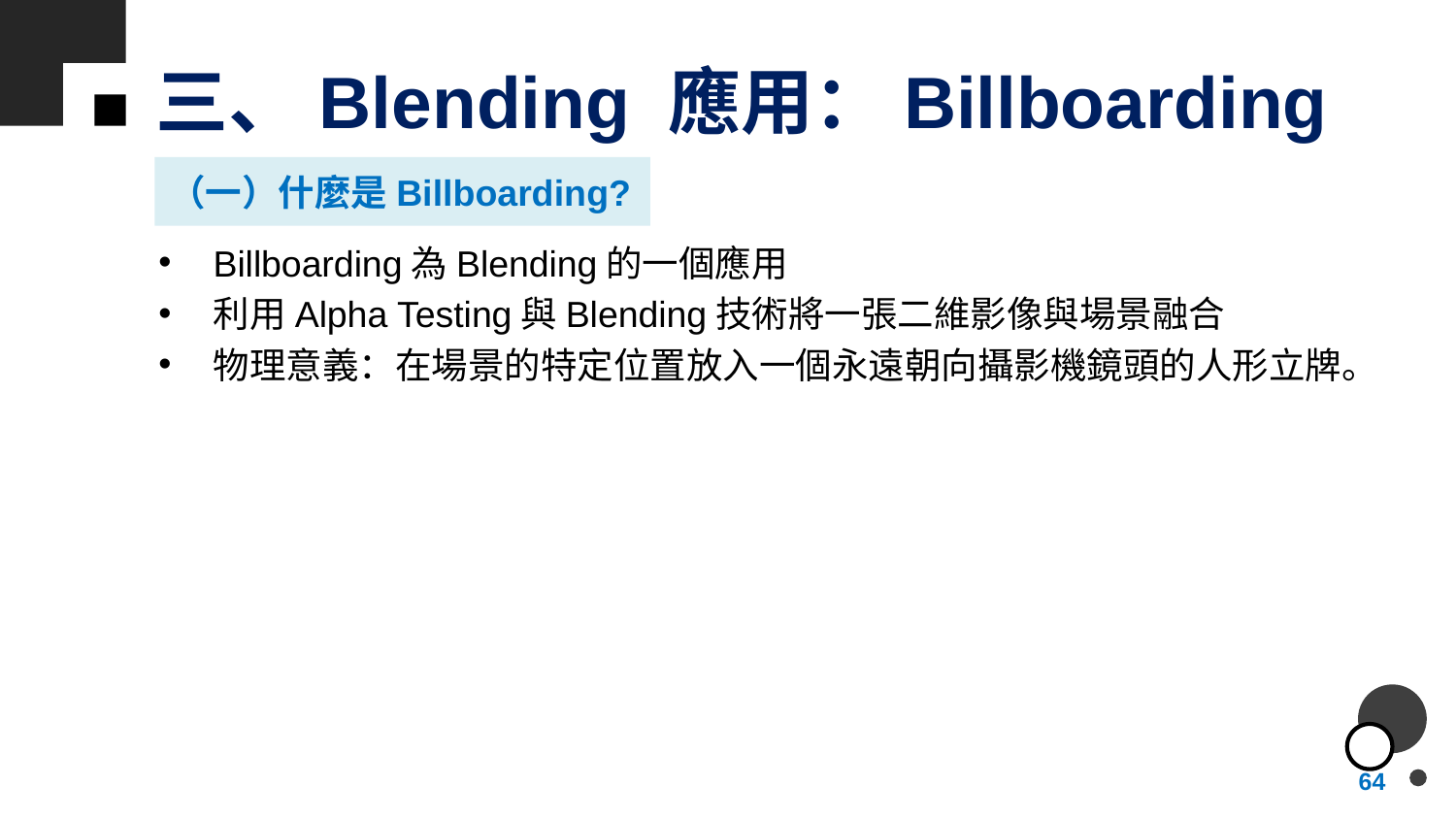

# 三、Blending 應用：Billboarding
（一）什麼是Billboarding?
Billboarding為Blending的一個應用
利用Alpha Testing與Blending技術將一張二維影像與場景融合
物理意義：在場景的特定位置放入一個永遠朝向攝影機鏡頭的人形立牌。

64